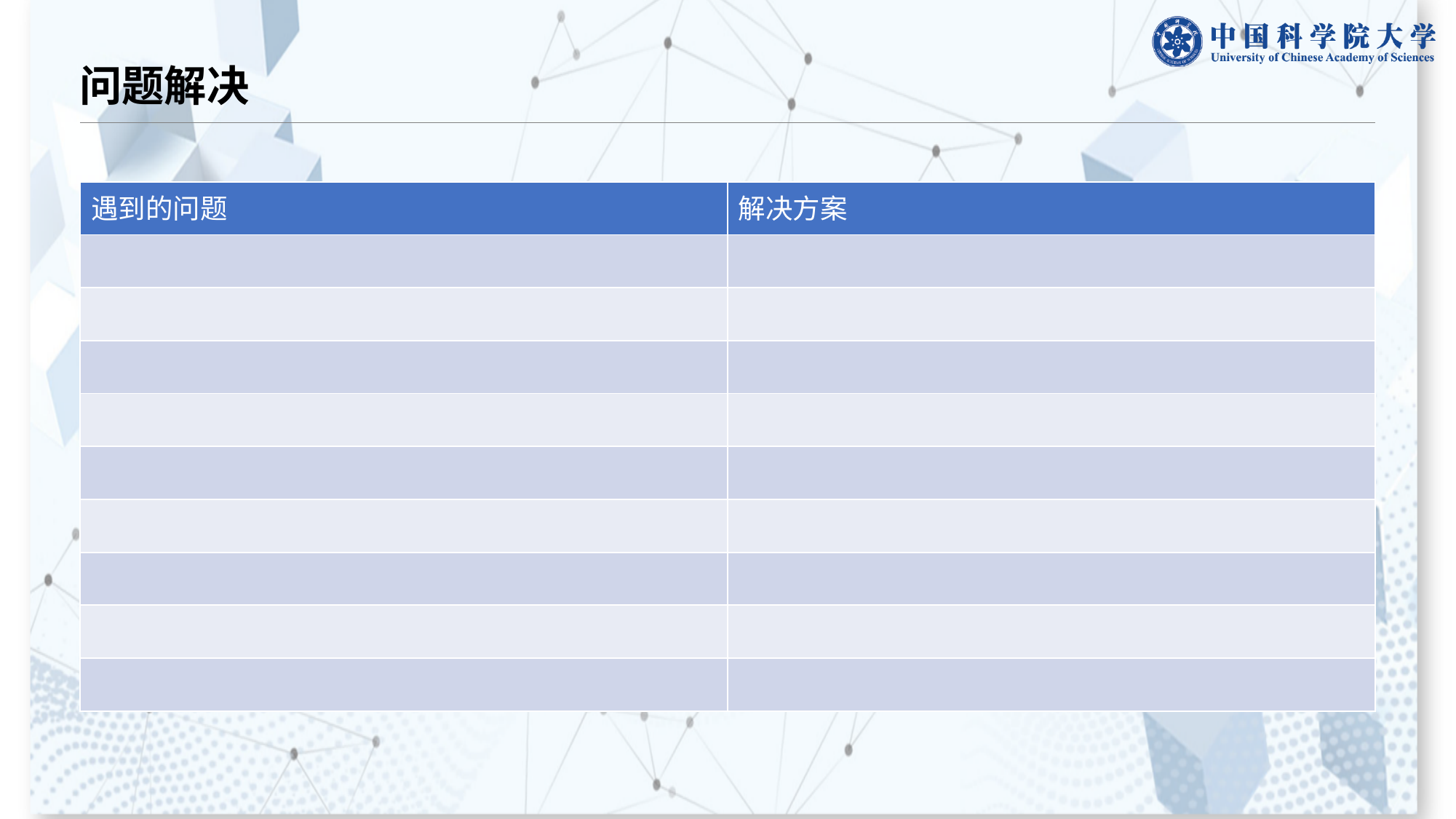

# 问题解决

| 遇到的问题 | 解决方案 |
| --- | --- |
|  |  |
|  |  |
|  |  |
|  |  |
|  |  |
|  |  |
|  |  |
|  |  |
|  |  |